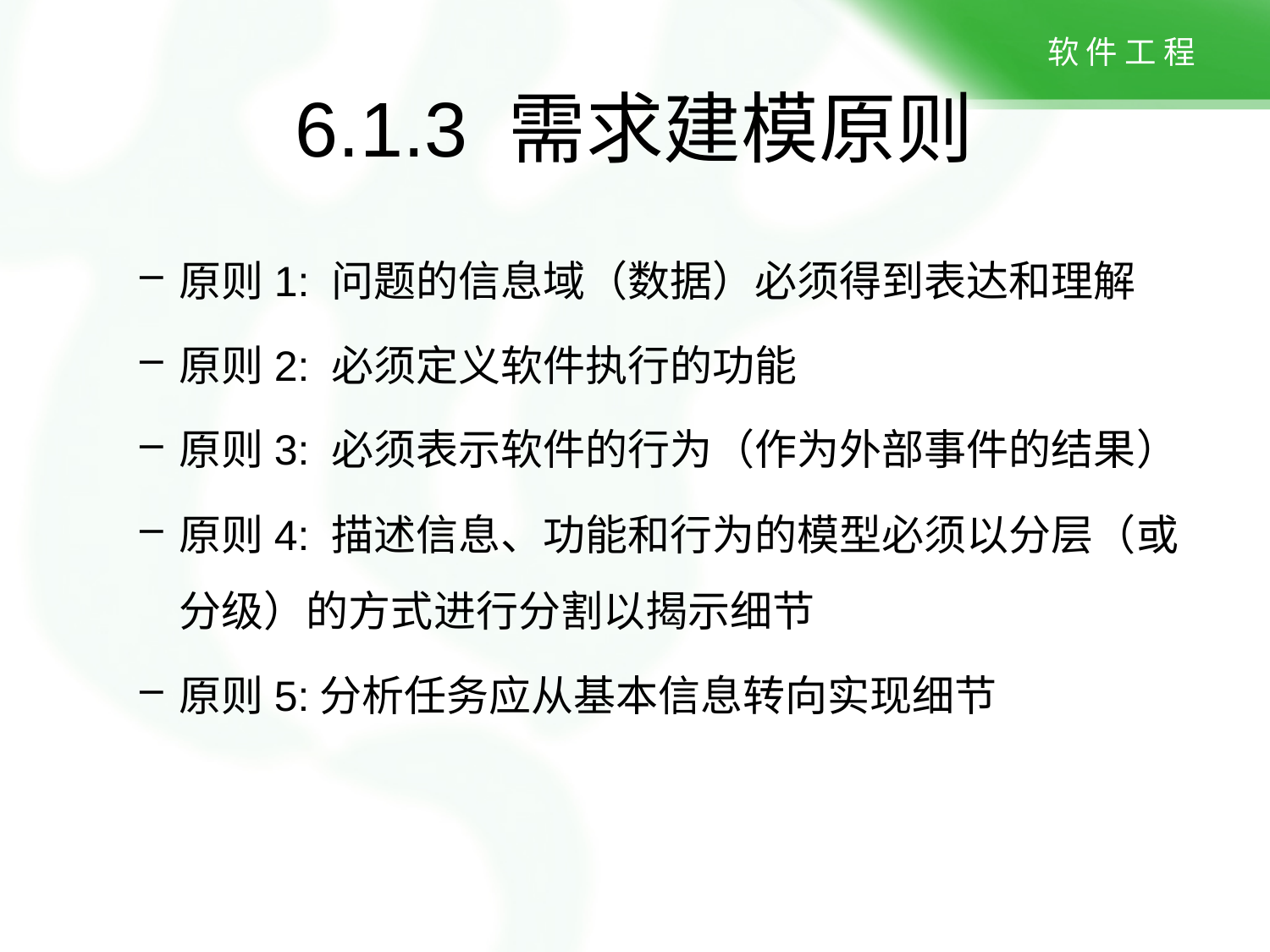

# 6.1.3 需求建模原则
原则1: 问题的信息域（数据）必须得到表达和理解
原则2: 必须定义软件执行的功能
原则3: 必须表示软件的行为（作为外部事件的结果）
原则4: 描述信息、功能和行为的模型必须以分层（或分级）的方式进行分割以揭示细节
原则5:分析任务应从基本信息转向实现细节